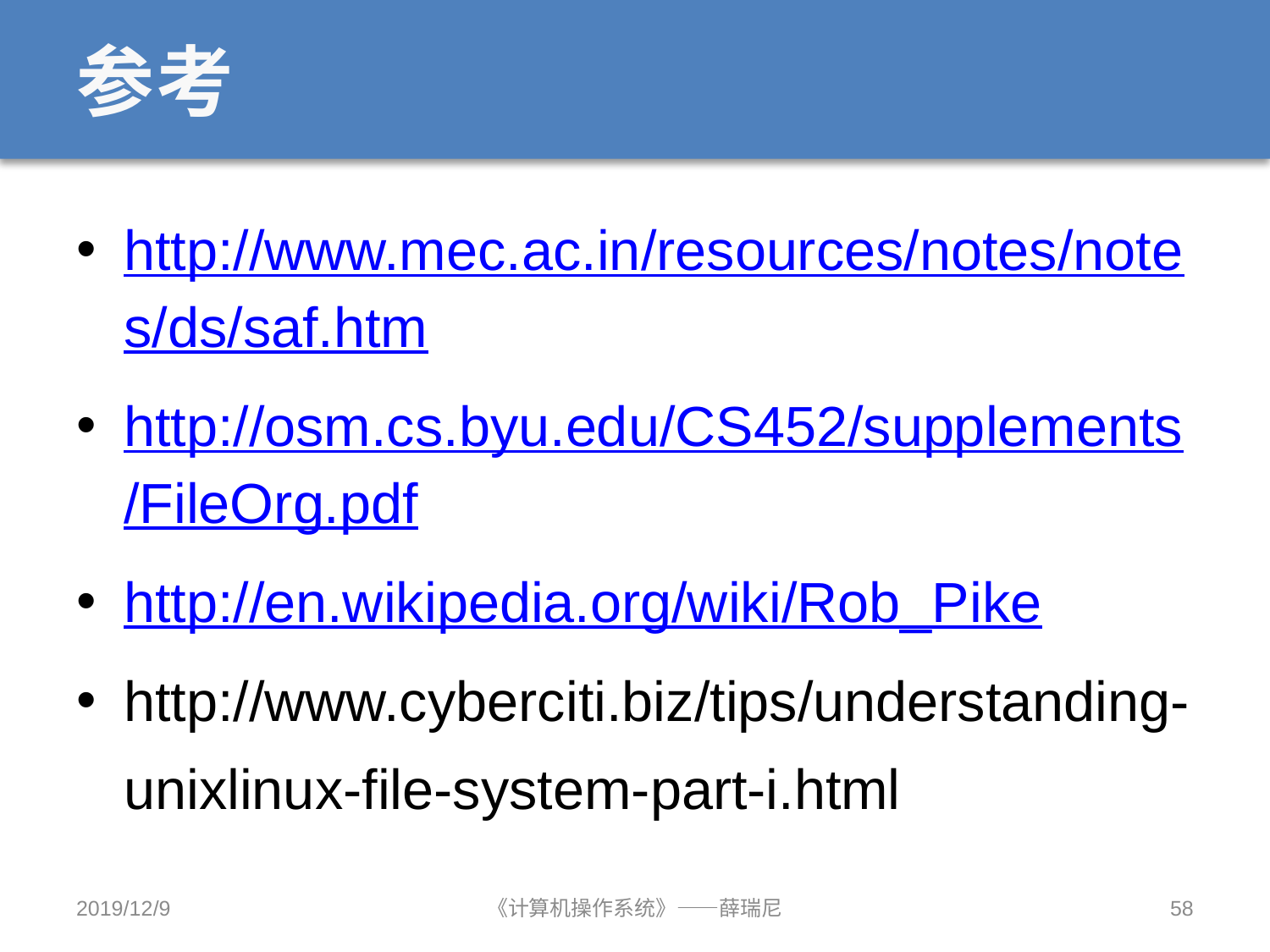

# 参考
http://www.mec.ac.in/resources/notes/notes/ds/saf.htm
http://osm.cs.byu.edu/CS452/supplements/FileOrg.pdf
http://en.wikipedia.org/wiki/Rob_Pike
http://www.cyberciti.biz/tips/understanding-unixlinux-file-system-part-i.html

2019/12/9
《计算机操作系统》——薛瑞尼
58